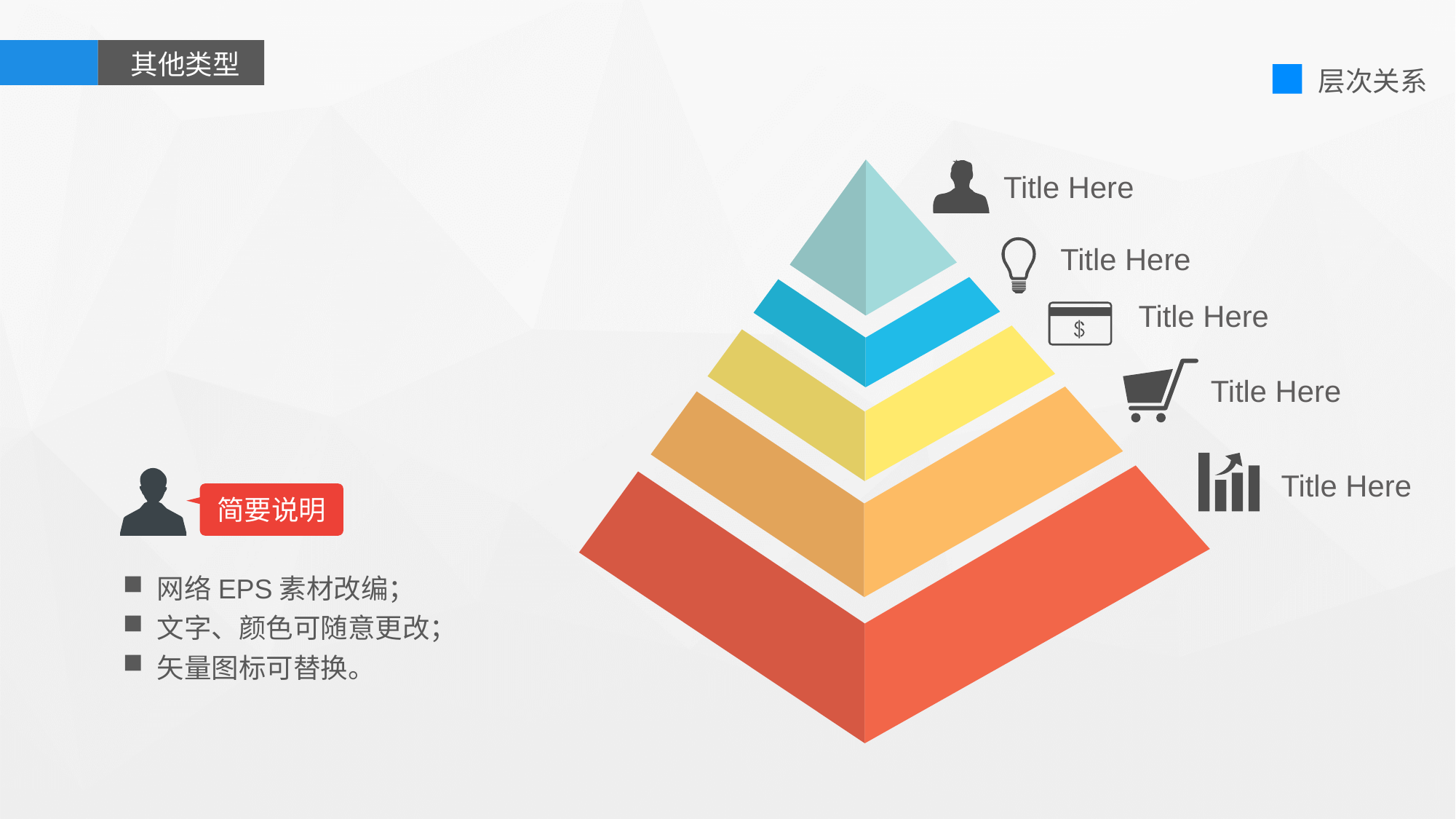

其他类型
层次关系

Title Here
Title Here

Title Here

Title Here

Title Here

简要说明

网络EPS素材改编；
文字、颜色可随意更改；
矢量图标可替换。